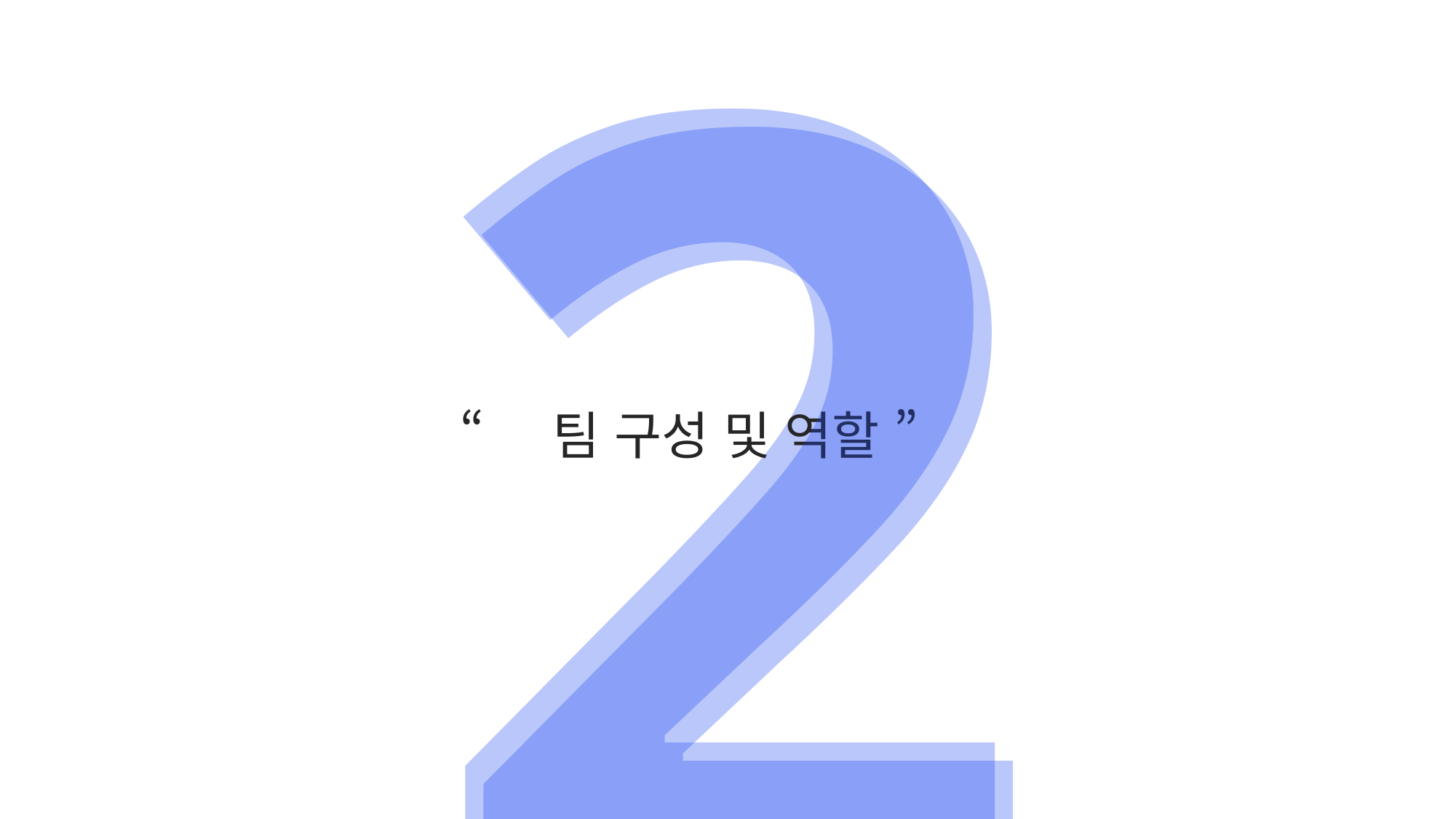

2
2

“  팀 구성 및 역할 ”